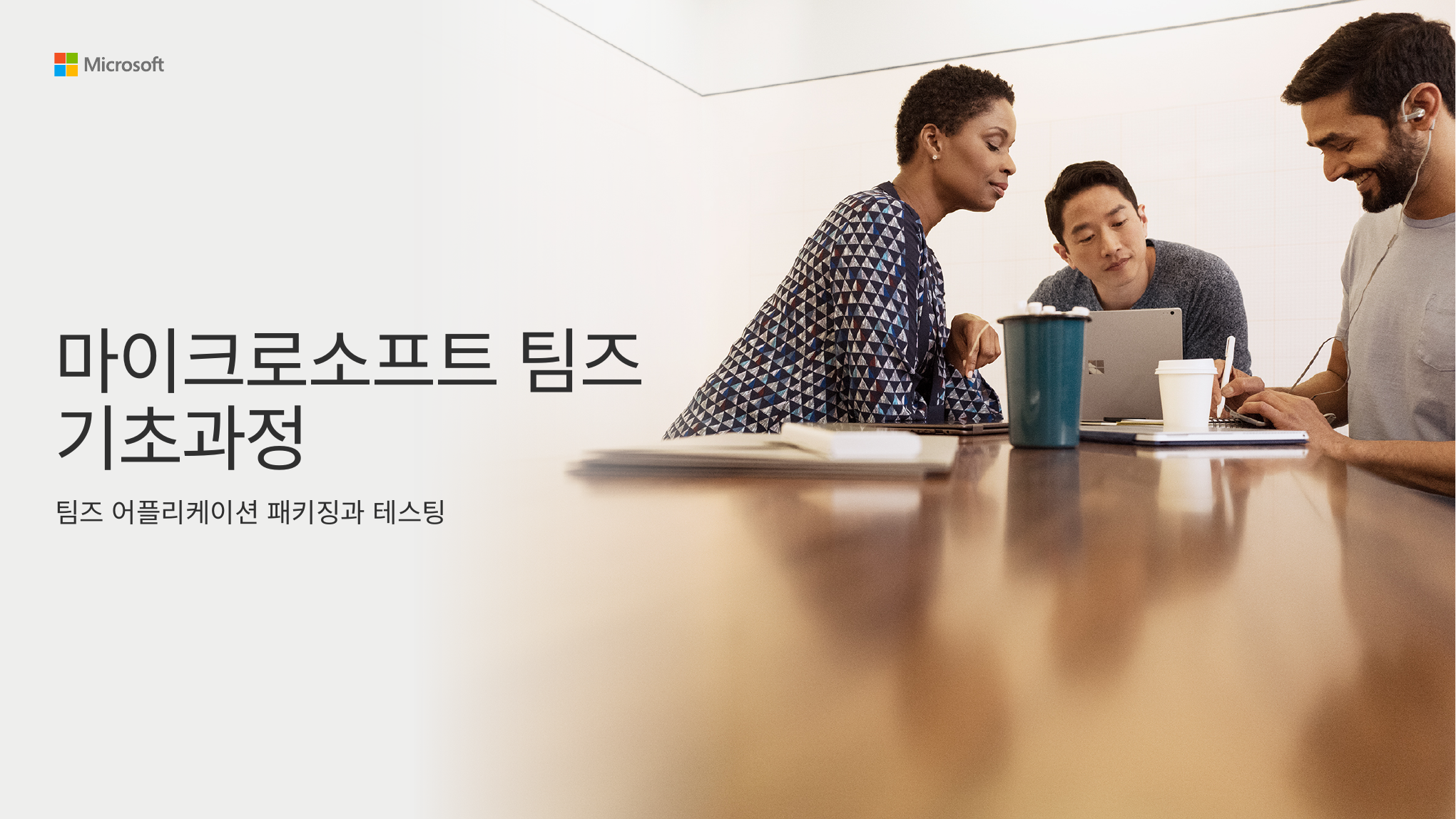

# 마이크로소프트 팀즈 기초과정
팀즈 어플리케이션 패키징과 테스팅